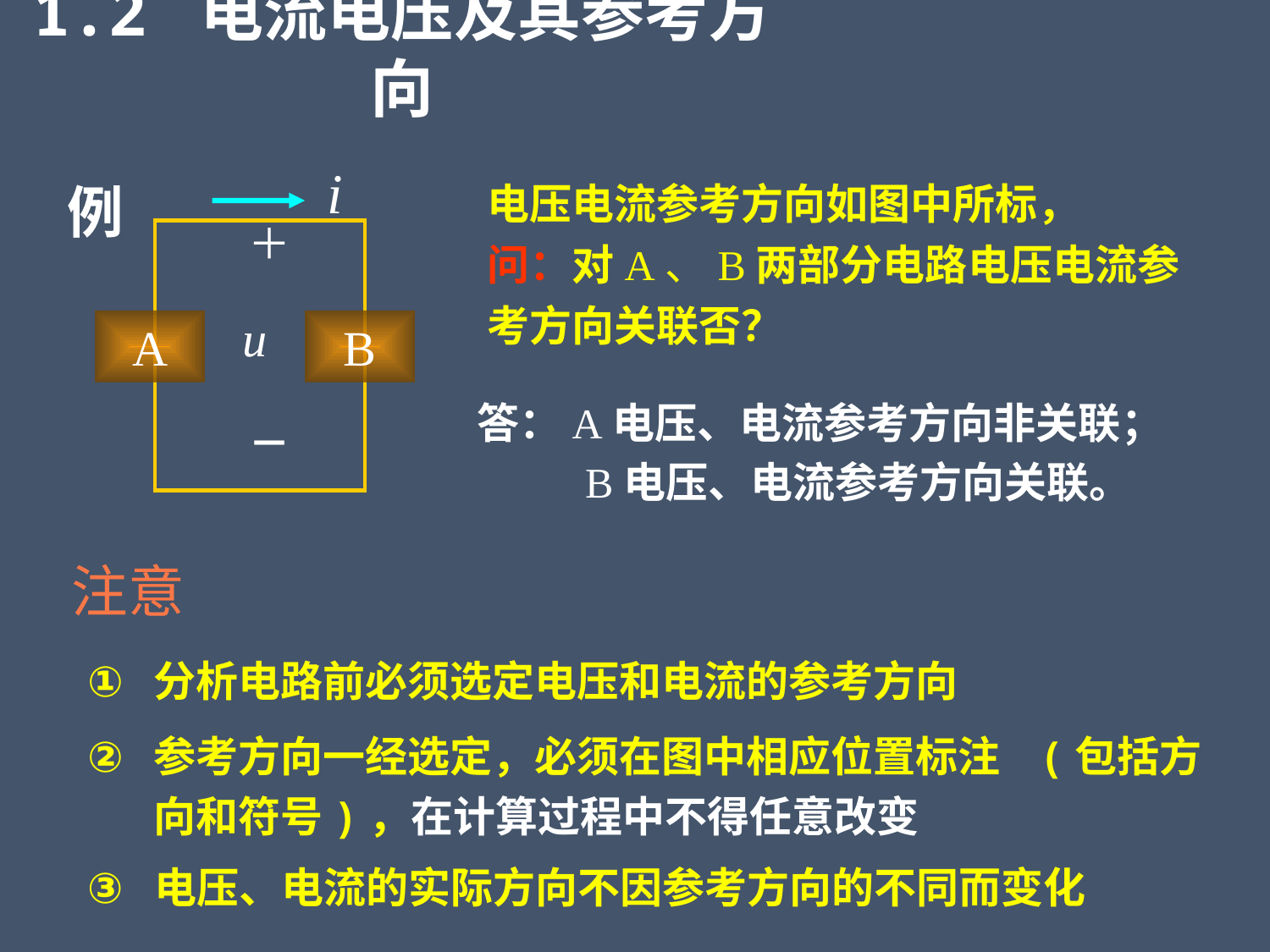

1.2 电流电压及其参考方向
i

＋

u
A
B
－
电压电流参考方向如图中所标，
问：对A、B两部分电路电压电流参考方向关联否？
例
答：A电压、电流参考方向非关联；
   B电压、电流参考方向关联。
注意
分析电路前必须选定电压和电流的参考方向
参考方向一经选定，必须在图中相应位置标注   (包括方向和符号)，在计算过程中不得任意改变
 电压、电流的实际方向不因参考方向的不同而变化